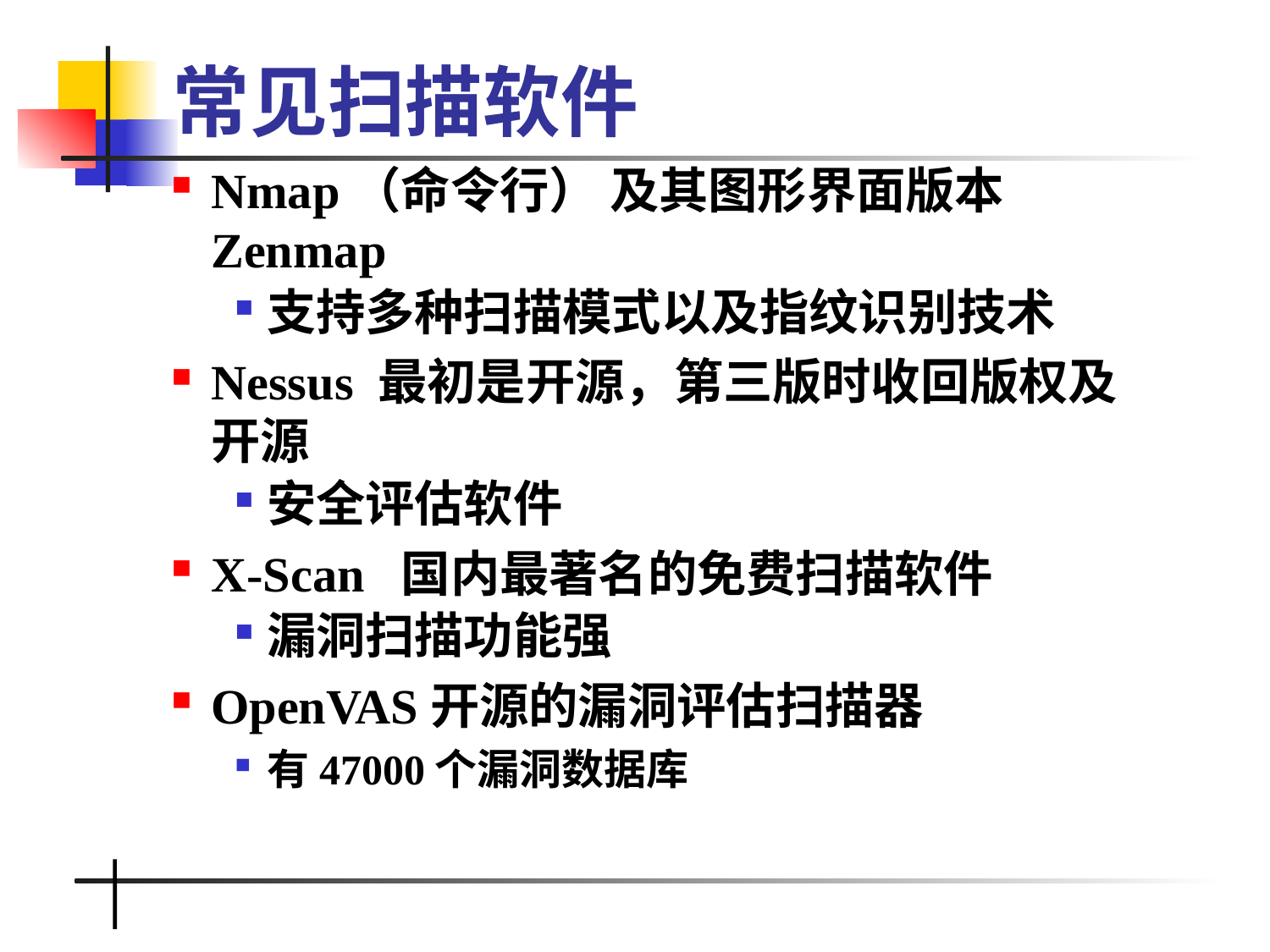

# 常见扫描软件
Nmap（命令行） 及其图形界面版本Zenmap
支持多种扫描模式以及指纹识别技术
Nessus 最初是开源，第三版时收回版权及开源
安全评估软件
X-Scan  国内最著名的免费扫描软件
漏洞扫描功能强
OpenVAS开源的漏洞评估扫描器
有47000个漏洞数据库